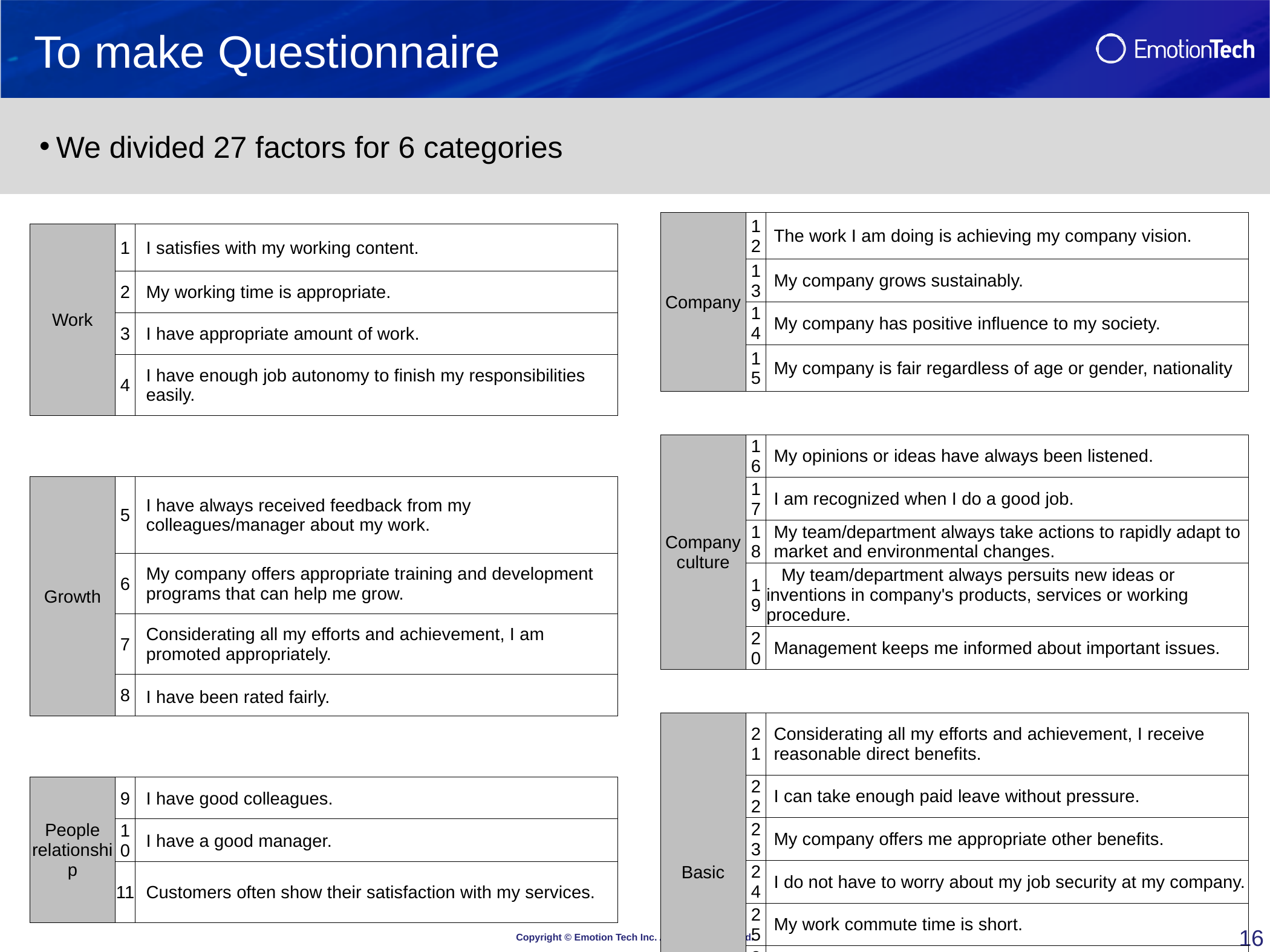

To make Questionnaire

We divided 27 factors for 6 categories

|  |  |  |  |  |  |  |
| --- | --- | --- | --- | --- | --- | --- |
|  | Company | 12 | The work I am doing is achieving my company vision. |  |  |  |
|  |  | 13 | My company grows sustainably. |  |  |  |
|  |  | 14 | My company has positive influence to my society. |  |  |  |
|  |  | 15 | My company is fair regardless of age or gender, nationality |  |  |  |
|  |  |  |  |  |  |  |
|  |  |  |  |  |  |  |
|  | Company culture | 16 | My opinions or ideas have always been listened. |  |  |  |
|  |  | 17 | I am recognized when I do a good job. |  |  |  |
|  |  | 18 | My team/department always take actions to rapidly adapt to market and environmental changes. |  |  |  |
|  |  | 19 | My team/department always persuits new ideas or inventions in company's products, services or working procedure. |  |  |  |
|  |  | 20 | Management keeps me informed about important issues. |  |  |  |
|  |  |  |  |  |  |  |
|  |  |  |  |  |  |  |
|  | Basic | 21 | Considerating all my efforts and achievement, I receive reasonable direct benefits. |  |  |  |
|  |  | 22 | I can take enough paid leave without pressure. |  |  |  |
|  |  | 23 | My company offers me appropriate other benefits. |  |  |  |
|  |  | 24 | I do not have to worry about my job security at my company. |  |  |  |
|  |  | 25 | My work commute time is short. |  |  |  |
|  |  | 26 | It is easy to balance my work and life. |  |  |  |
|  |  | 27 | My company provides me a good physical working condition. |  |  |  |
|  |  |  |  |  |  |  |
|  |  |  |  |  |  |  |
| --- | --- | --- | --- | --- | --- | --- |
| マトリックス | Work | 1 | I satisfies with my working content. |  |  |  |
|  |  | 2 | My working time is appropriate. |  |  |  |
|  |  | 3 | I have appropriate amount of work. |  |  |  |
|  |  | 4 | I have enough job autonomy to finish my responsibilities easily. |  |  |  |
|  |  |  |  |  |  |  |
|  |  |  |  |  |  |  |
|  | Growth | 5 | I have always received feedback from my colleagues/manager about my work. |  |  |  |
|  |  | 6 | My company offers appropriate training and development programs that can help me grow. |  |  |  |
|  |  | 7 | Considerating all my efforts and achievement, I am promoted appropriately. |  |  |  |
|  |  | 8 | I have been rated fairly. |  |  |  |
|  |  |  |  |  |  |  |
|  |  |  |  |  |  |  |
|  | People relationship | 9 | I have good colleagues. |  |  |  |
|  |  | 10 | I have a good manager. |  |  |  |
|  |  | 11 | Customers often show their satisfaction with my services. |  |  |  |
|  |  |  |  |  |  |  |